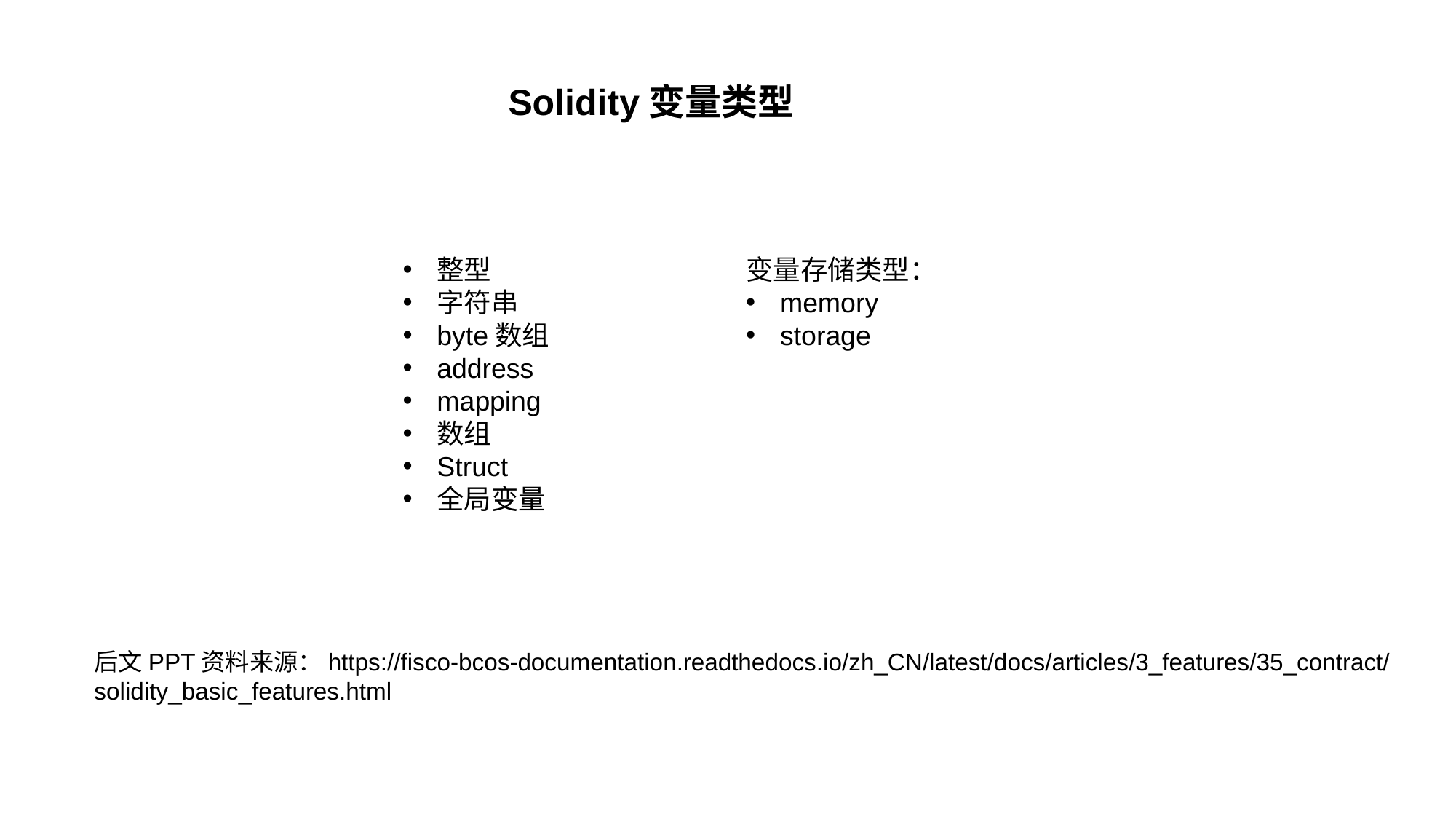

Solidity变量类型
整型
字符串
byte数组
address
mapping
数组
Struct
全局变量
变量存储类型：
memory
storage
后文PPT资料来源：https://fisco-bcos-documentation.readthedocs.io/zh_CN/latest/docs/articles/3_features/35_contract/solidity_basic_features.html